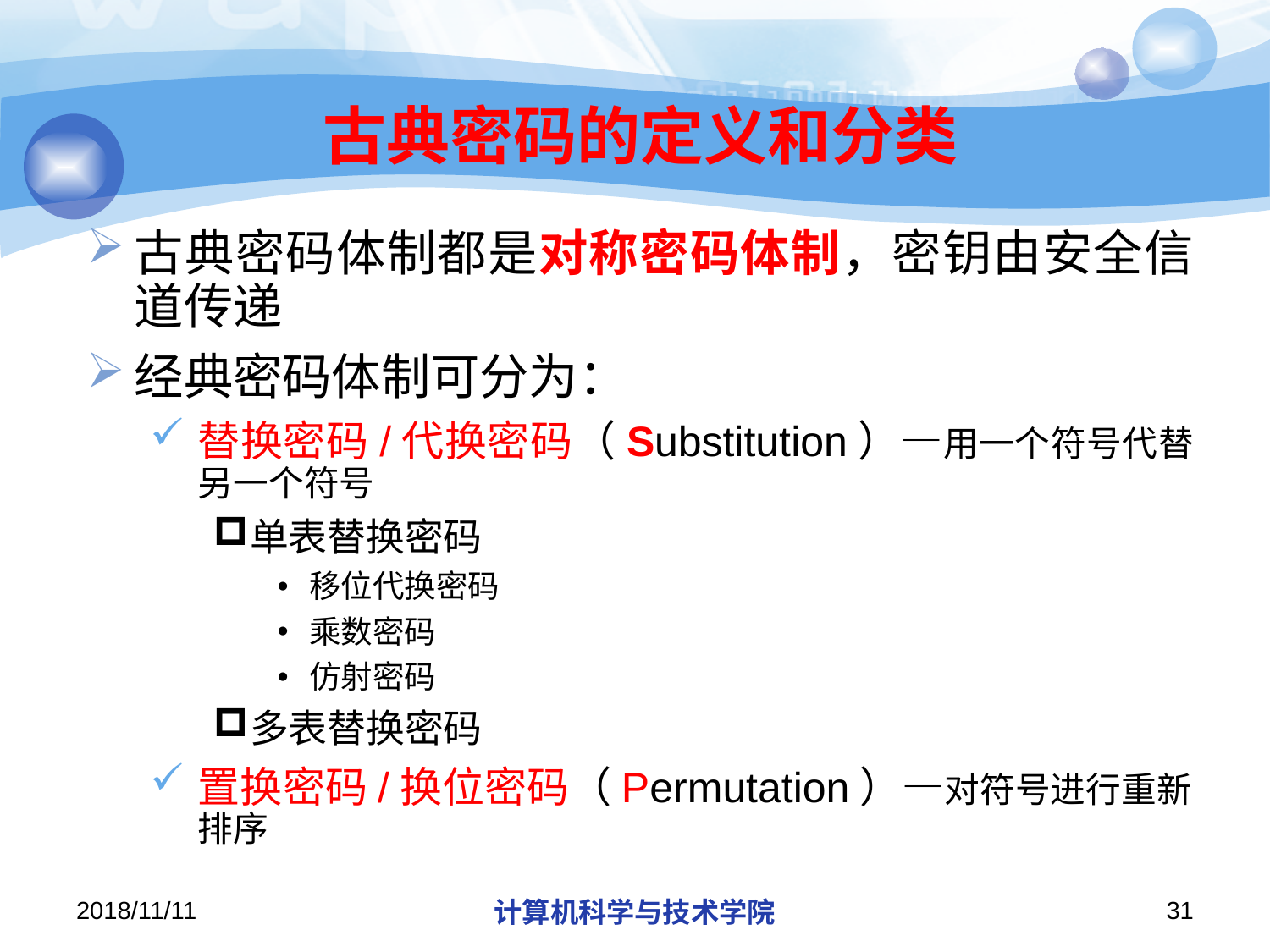

# 古典密码的定义和分类
古典密码体制都是对称密码体制，密钥由安全信道传递
经典密码体制可分为：
替换密码/代换密码（Substitution）—用一个符号代替另一个符号
单表替换密码
移位代换密码
乘数密码
仿射密码
多表替换密码
置换密码/换位密码（Permutation）—对符号进行重新排序
2018/11/11
计算机科学与技术学院
31